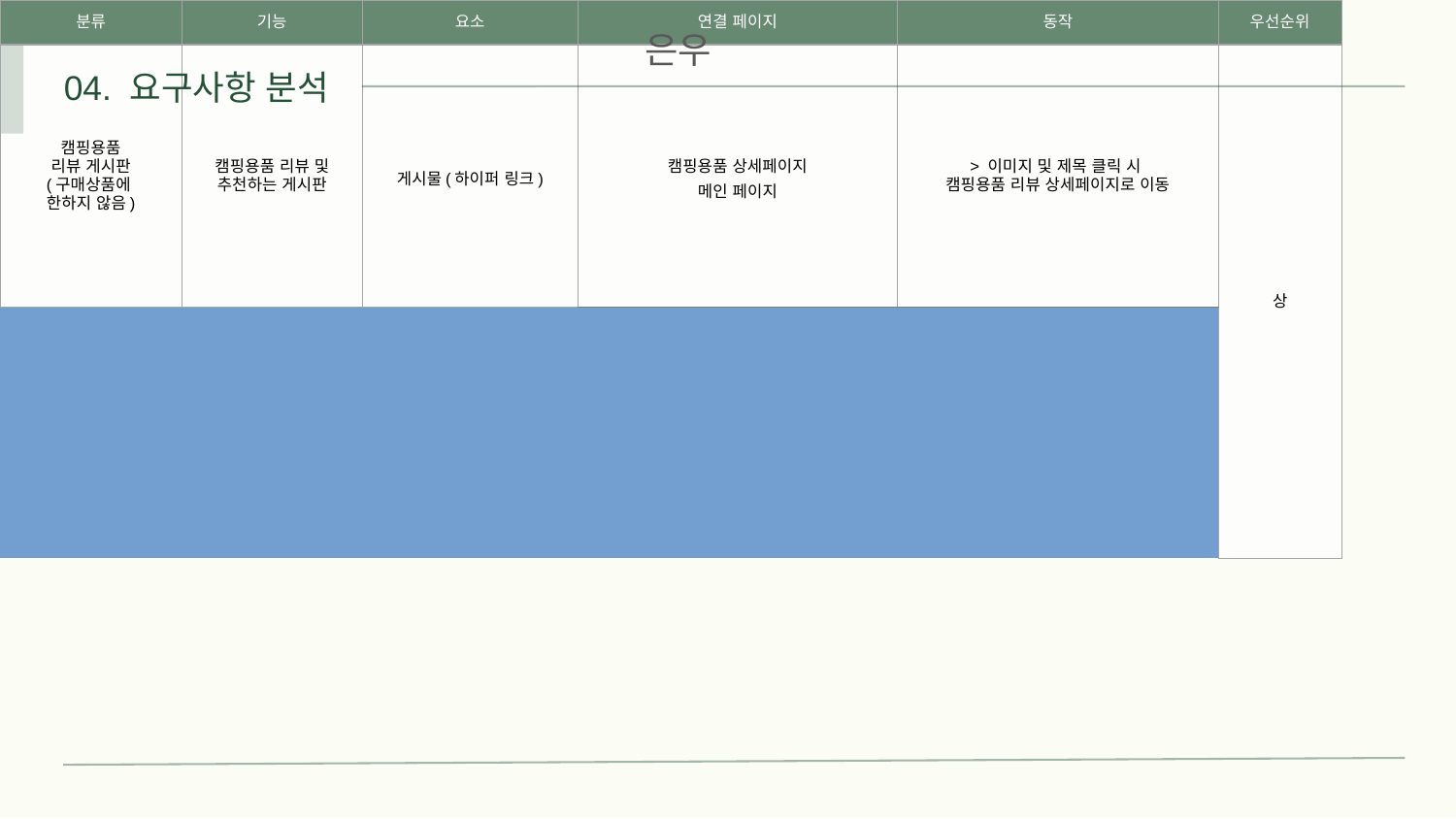

은우

04. 요구사항 분석
| 분류 | 기능 | 요소 | 연결 페이지 | 동작 | 우선순위 |
| --- | --- | --- | --- | --- | --- |
| 캠핑용품 리뷰 게시판 (구매상품에 한하지 않음) | 캠핑용품 리뷰 및 추천하는 게시판 | 게시물(하이퍼 링크) | 캠핑용품 상세페이지 메인 페이지 | > 이미지 및 제목 클릭 시 캠핑용품 리뷰 상세페이지로 이동 | 상 |
|  |  |  |  |  |  |
| 캠핑용품 리뷰 상세페이지 (구매한 상품에 한하지 않음) | 캠핑용품 리뷰에 대한 상세 정보 / 후기들 | 이미지 후기텍스트 평점 돌아가기 버튼 | 캠핑용품 리뷰 게시판 | > 돌아가기 버튼 클릭 시 캠핑용품 리뷰 게시판으로 이동 |  |